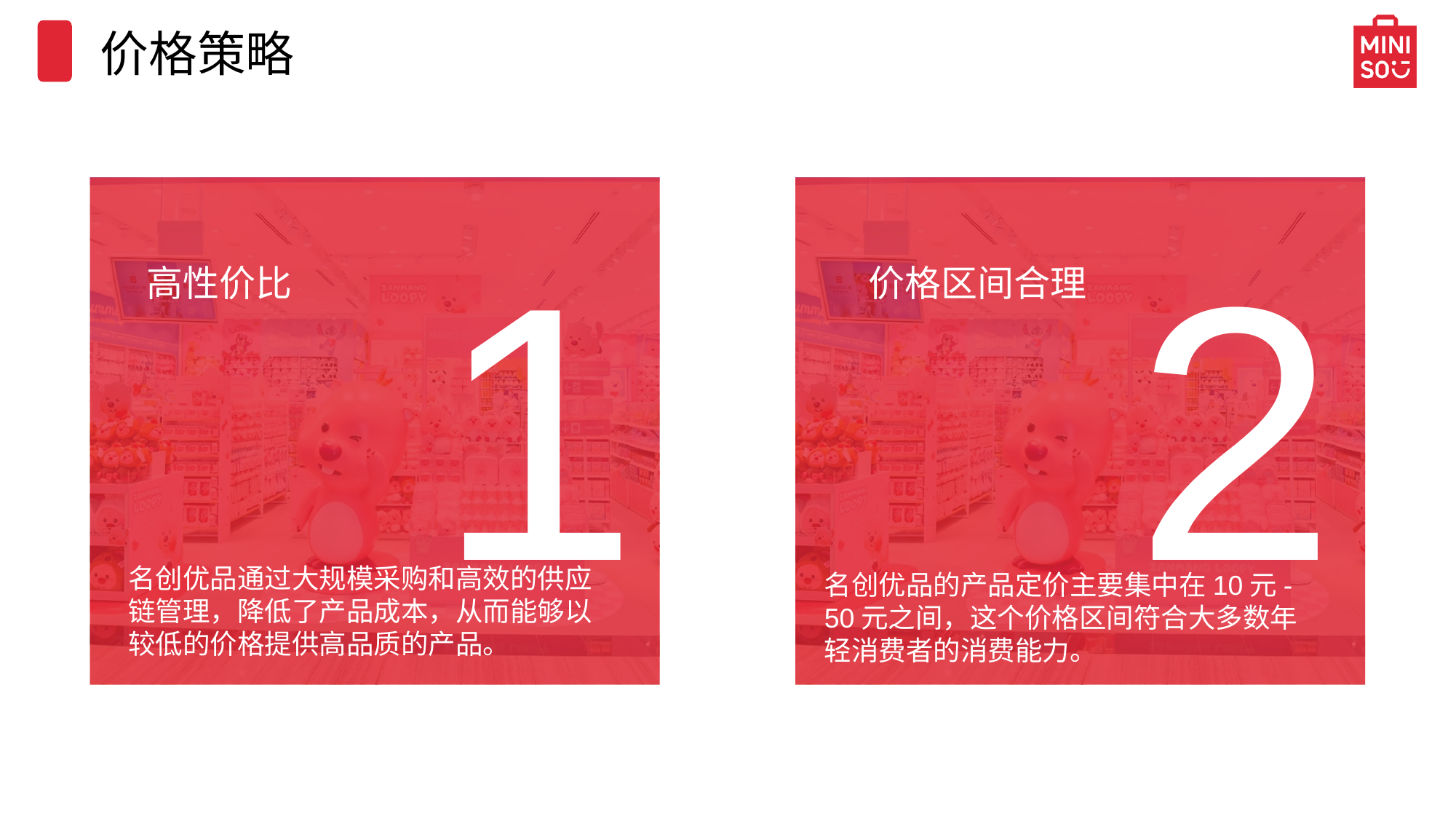

价格策略

1
2
高性价比
价格区间合理
名创优品通过大规模采购和高效的供应链管理，降低了产品成本，从而能够以较低的价格提供高品质的产品。
名创优品的产品定价主要集中在10元-50元之间，这个价格区间符合大多数年轻消费者的消费能力。